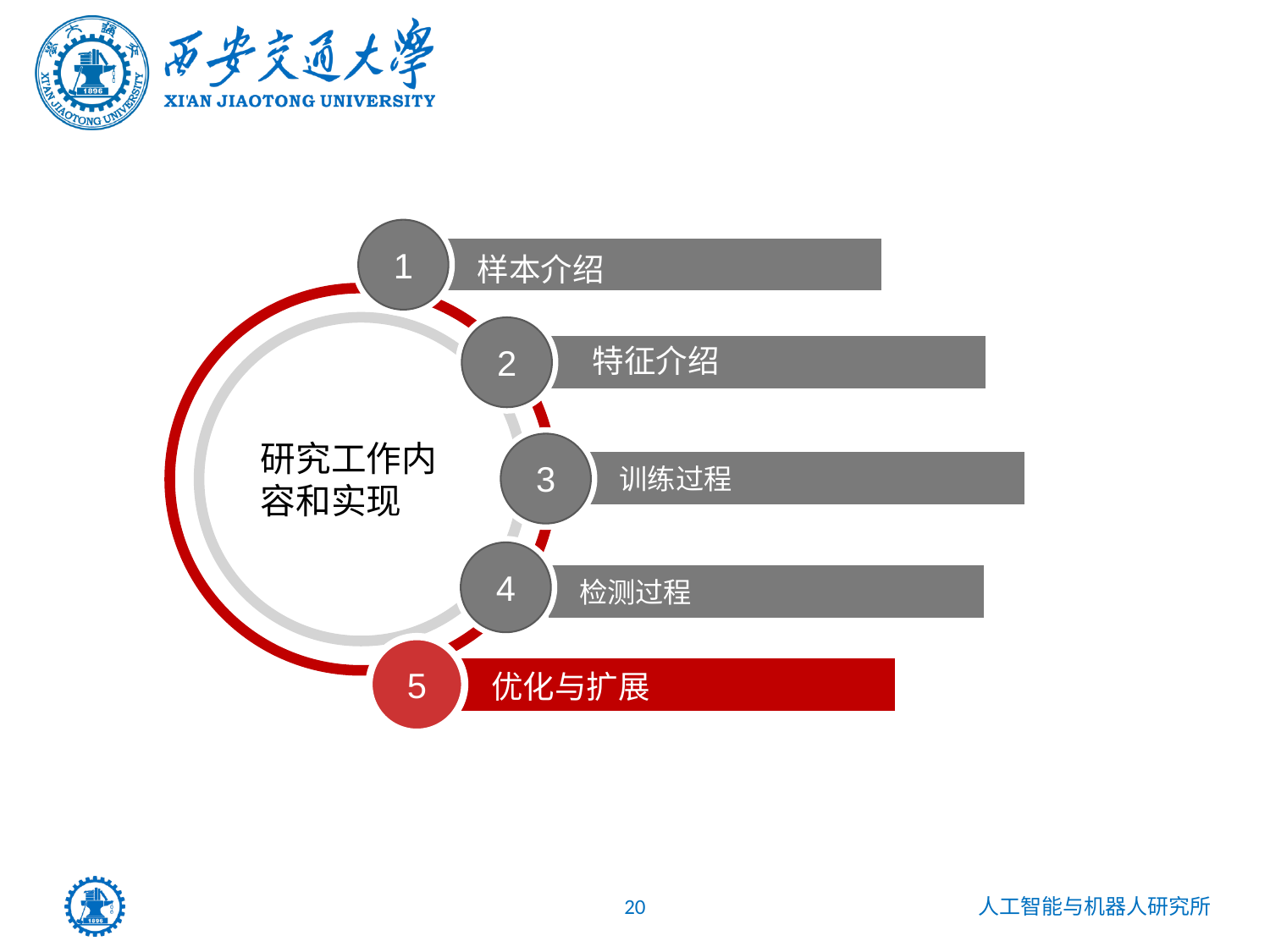

1

样本介绍

研究工作内容和实现

2

特征介绍

3

训练过程

4

检测过程

5
优化与扩展

20